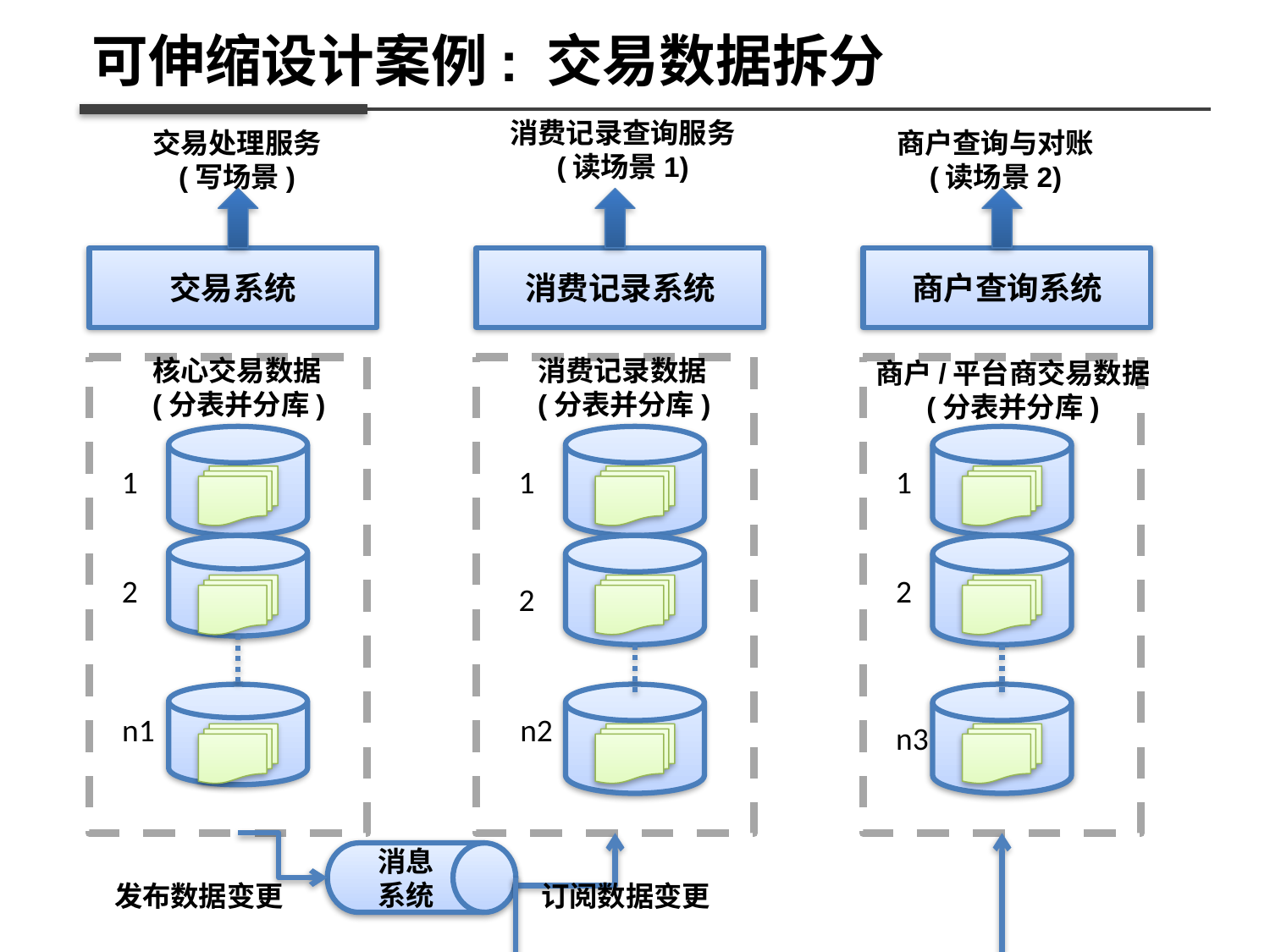

可伸缩设计案例: 交易数据拆分
消费记录查询服务
(读场景1)
交易处理服务
(写场景)
商户查询与对账
(读场景2)

交易系统
消费记录系统
商户查询系统
核心交易数据
(分表并分库)
消费记录数据
(分表并分库)
商户/平台商交易数据
(分表并分库)

1
1
1

2
2
2

n1
n2
n3

消息
系统
发布数据变更
订阅数据变更